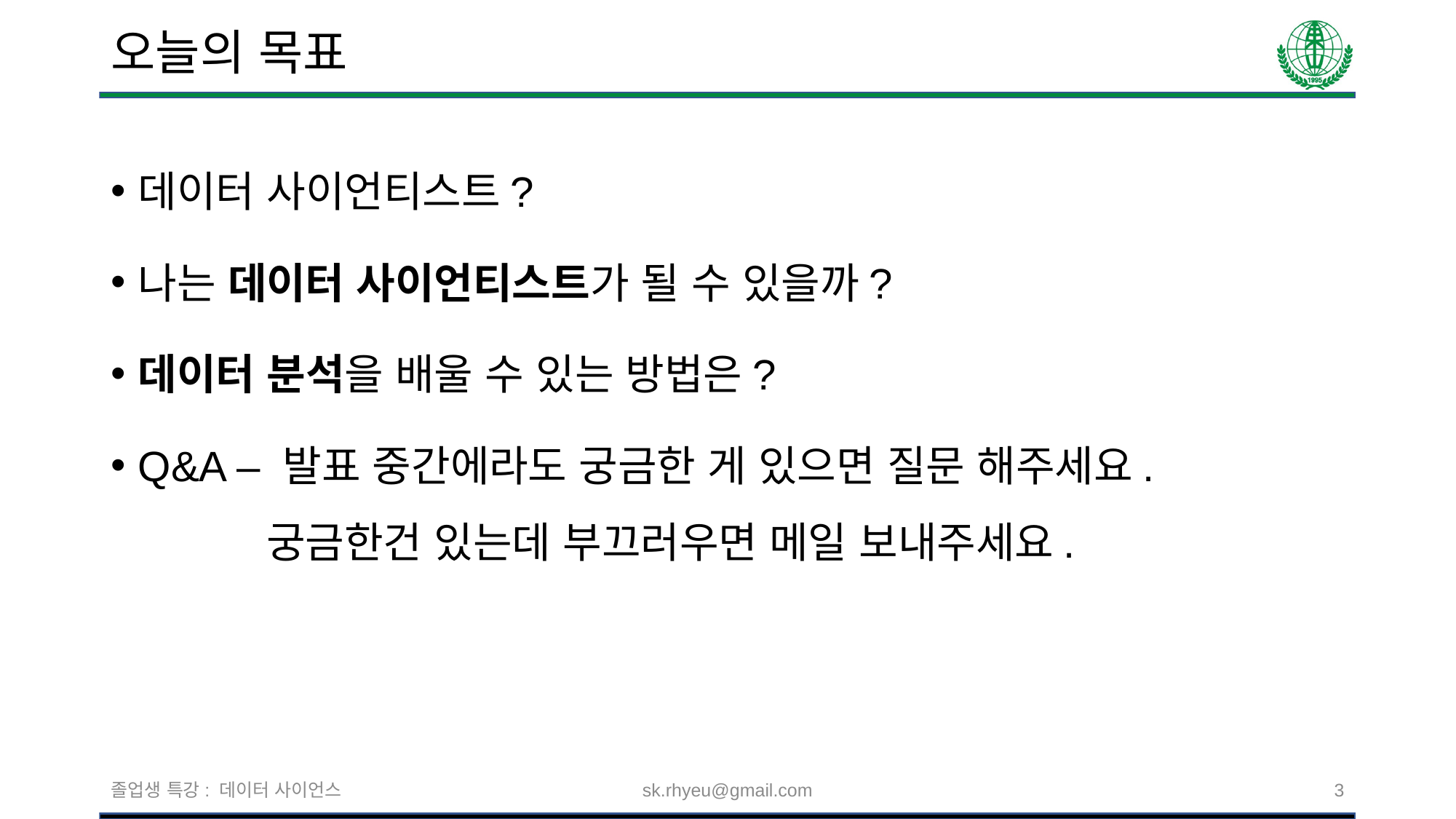

# 오늘의 목표
데이터 사이언티스트?
나는 데이터 사이언티스트가 될 수 있을까?
데이터 분석을 배울 수 있는 방법은?
Q&A – 발표 중간에라도 궁금한 게 있으면 질문 해주세요.
          궁금한건 있는데 부끄러우면 메일 보내주세요.
졸업생 특강: 데이터 사이언스
sk.rhyeu@gmail.com
3